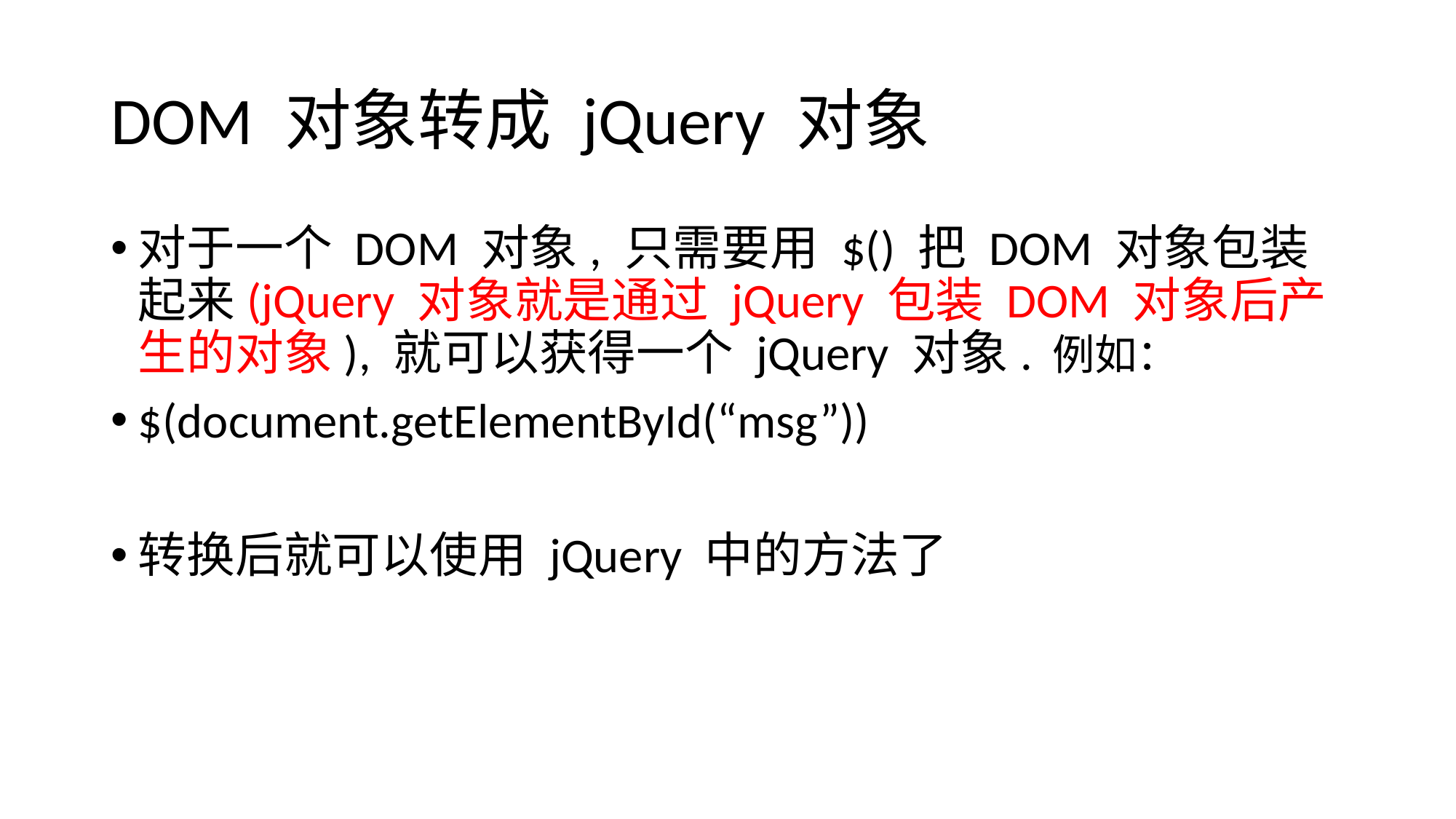

# DOM 对象转成 jQuery 对象
对于一个 DOM 对象, 只需要用 $() 把 DOM 对象包装起来(jQuery 对象就是通过 jQuery 包装 DOM 对象后产生的对象), 就可以获得一个 jQuery 对象. 例如：
$(document.getElementById(“msg”))

转换后就可以使用 jQuery 中的方法了